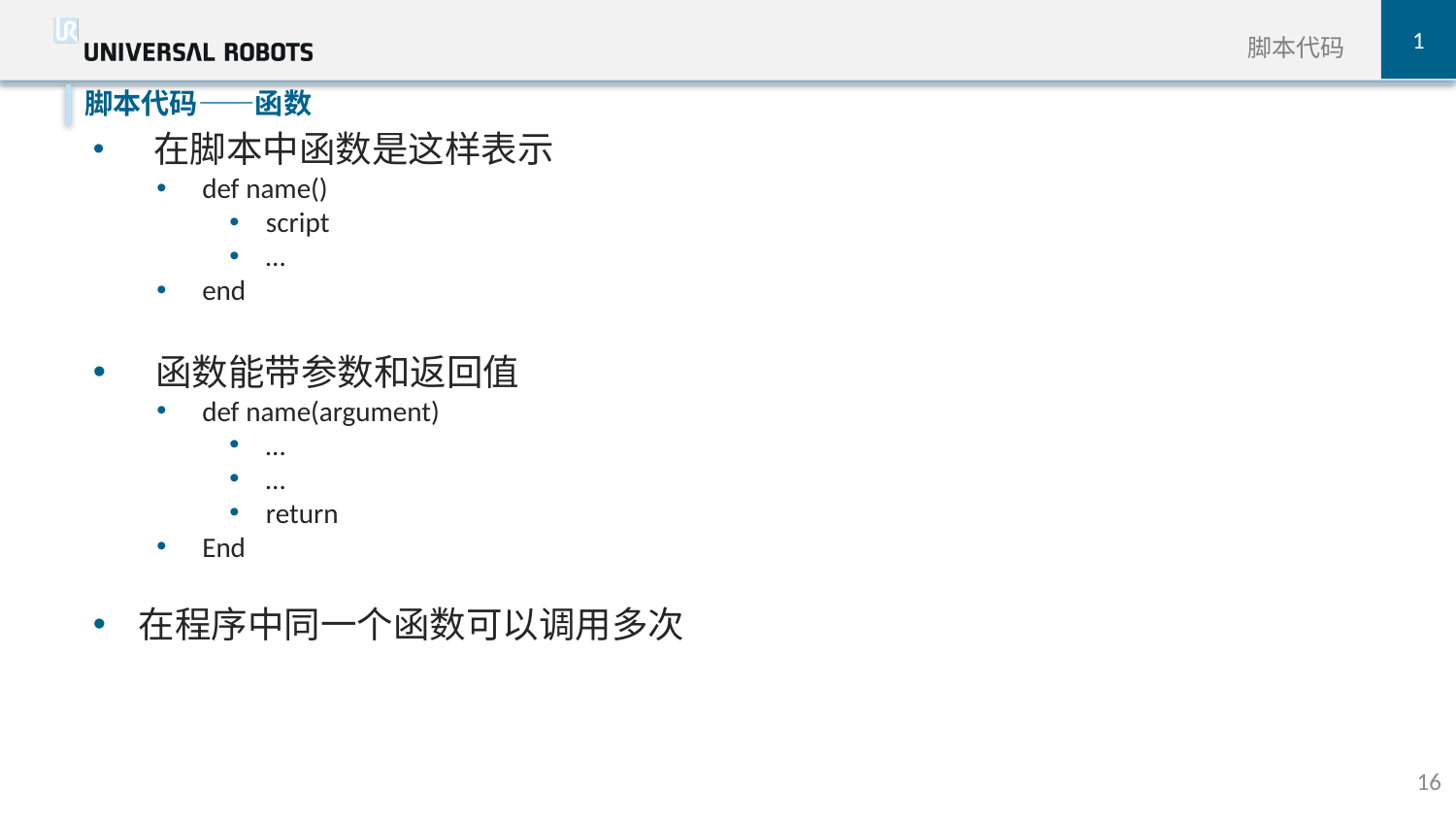

1
脚本代码

 在脚本中函数是这样表示
def name()
script
…
end

 函数能带参数和返回值
def name(argument)
…
…
return
End

在程序中同一个函数可以调用多次
脚本代码——函数
16